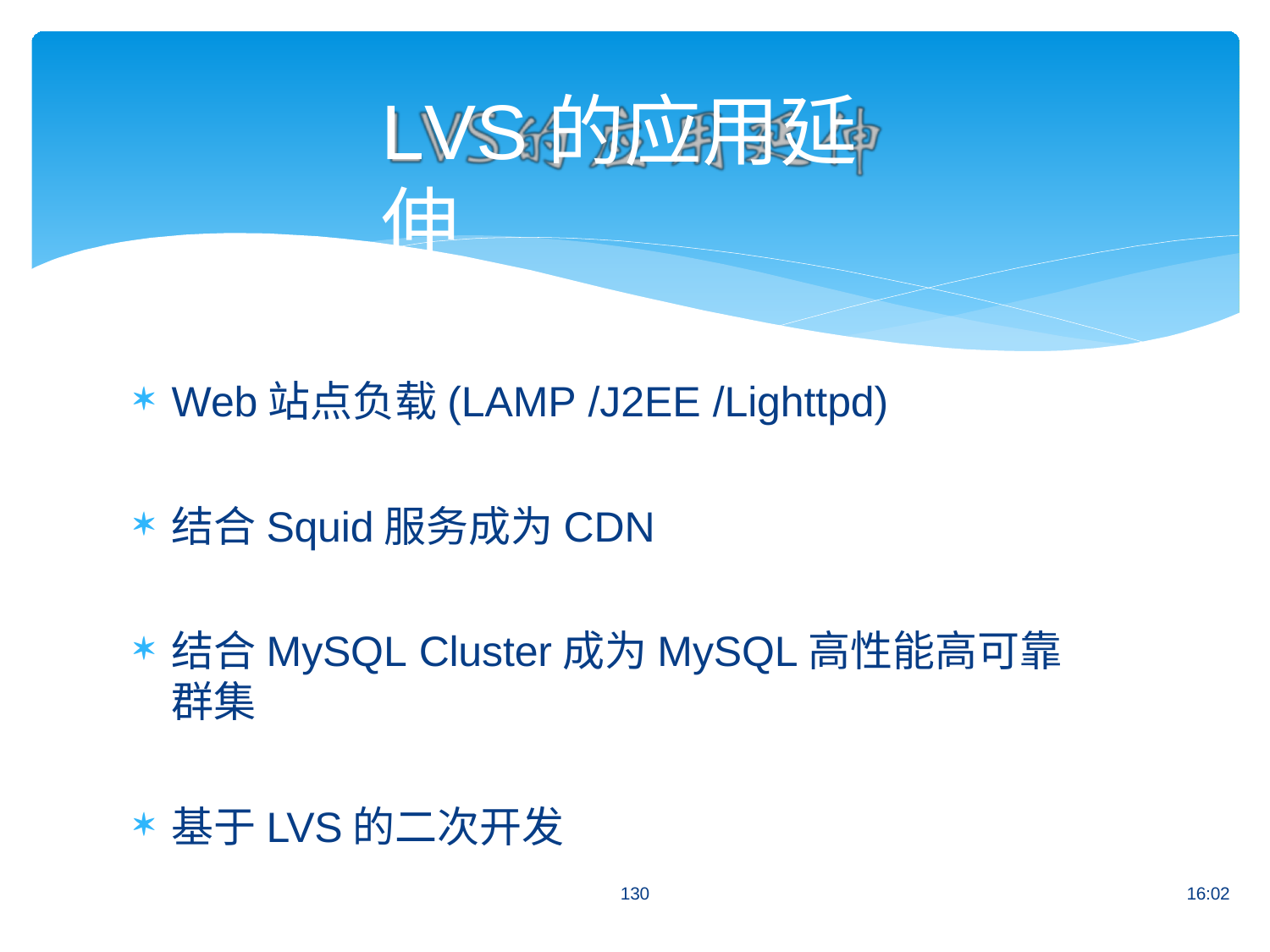

# LVS的应用延伸

Web站点负载(LAMP /J2EE /Lighttpd)

结合Squid服务成为CDN

结合MySQL Cluster成为MySQL高性能高可靠群集

基于LVS的二次开发
130
16:02